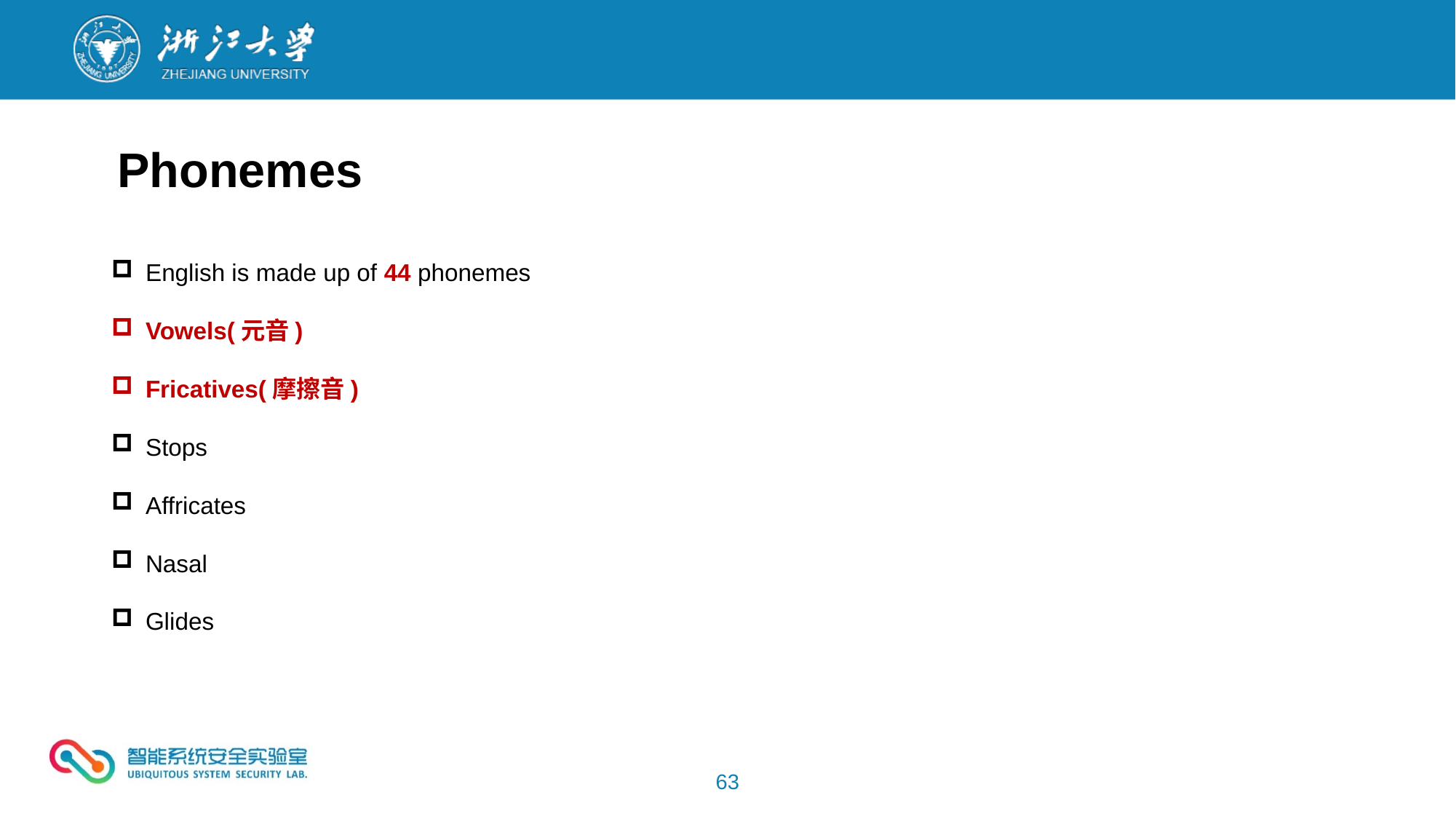

Phonemes
English is made up of 44 phonemes
Vowels(元音)
Fricatives(摩擦音)
Stops
Affricates
Nasal
Glides